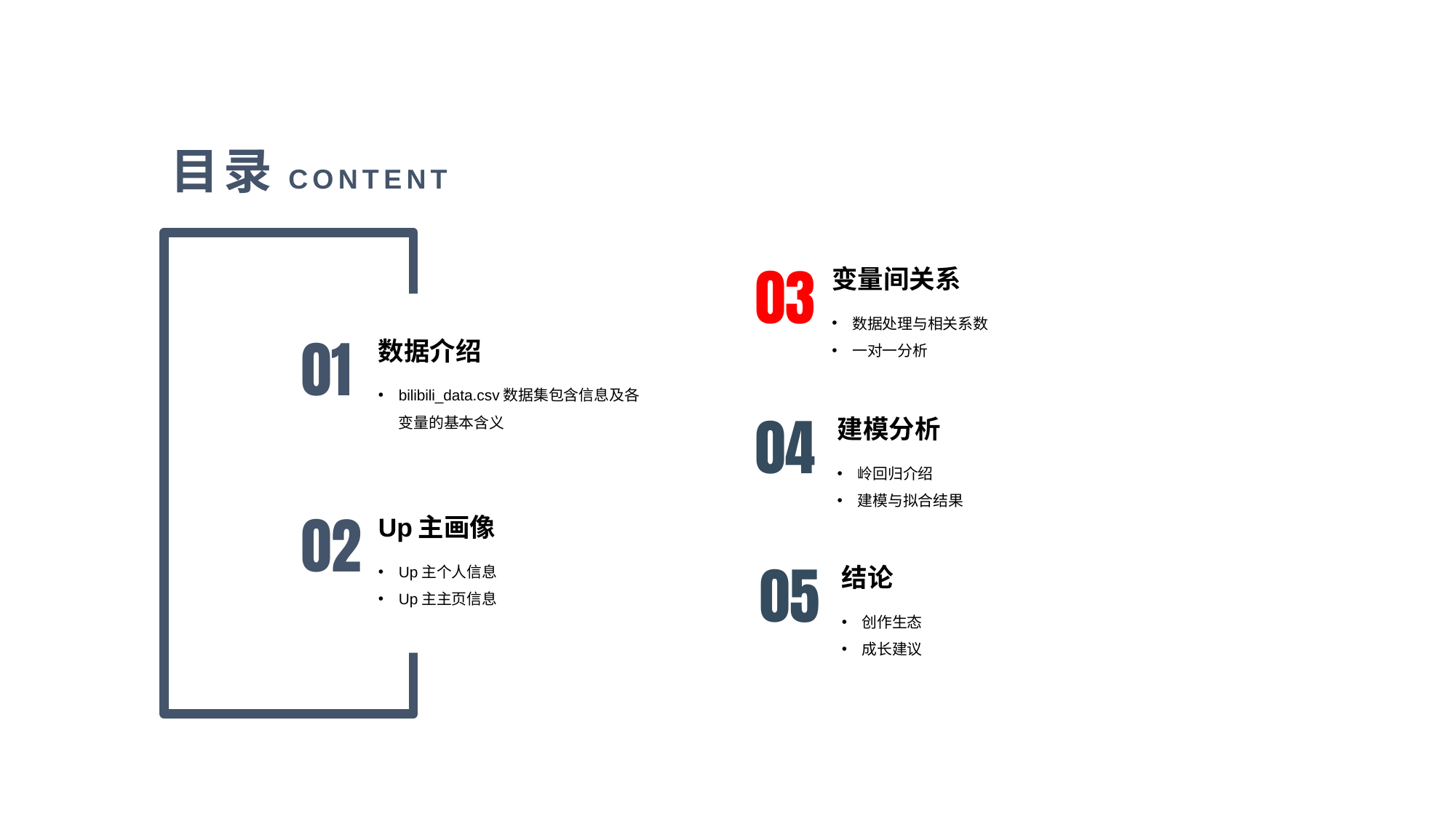

目录CONTENT

03
变量间关系
数据处理与相关系数
一对一分析
01
数据介绍
bilibili_data.csv数据集包含信息及各变量的基本含义
04
建模分析
岭回归介绍
建模与拟合结果
02
Up主画像
Up主个人信息
Up主主页信息
05
结论
创作生态
成长建议